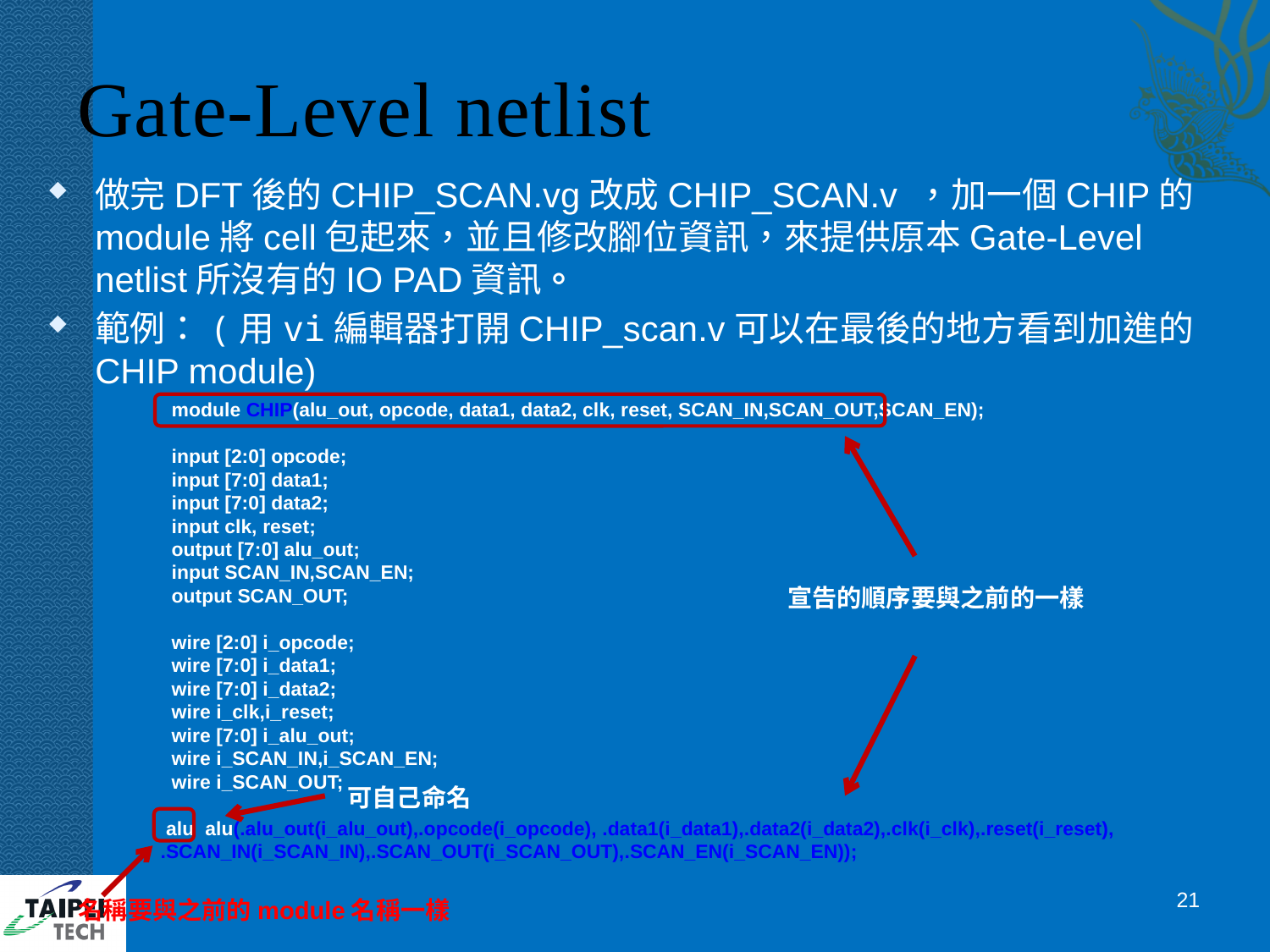

# Gate-Level netlist
做完DFT後的CHIP_SCAN.vg改成CHIP_SCAN.v ，加一個CHIP的module將cell包起來，並且修改腳位資訊，來提供原本Gate-Level netlist所沒有的IO PAD資訊。
範例：(用vi編輯器打開CHIP_scan.v可以在最後的地方看到加進的CHIP module)
  module CHIP(alu_out, opcode, data1, data2, clk, reset, SCAN_IN,SCAN_OUT,SCAN_EN);

  input [2:0] opcode;
  input [7:0] data1;
  input [7:0] data2;
  input clk, reset;
  output [7:0] alu_out;
  input SCAN_IN,SCAN_EN;
  output SCAN_OUT;

  wire [2:0] i_opcode;
  wire [7:0] i_data1;
  wire [7:0] i_data2;
  wire i_clk,i_reset;
  wire [7:0] i_alu_out;
  wire i_SCAN_IN,i_SCAN_EN;
  wire i_SCAN_OUT;

 alu  alu(.alu_out(i_alu_out),.opcode(i_opcode), .data1(i_data1),.data2(i_data2),.clk(i_clk),.reset(i_reset),
.SCAN_IN(i_SCAN_IN),.SCAN_OUT(i_SCAN_OUT),.SCAN_EN(i_SCAN_EN));

宣告的順序要與之前的一樣
可自己命名

21
名稱要與之前的module名稱一樣